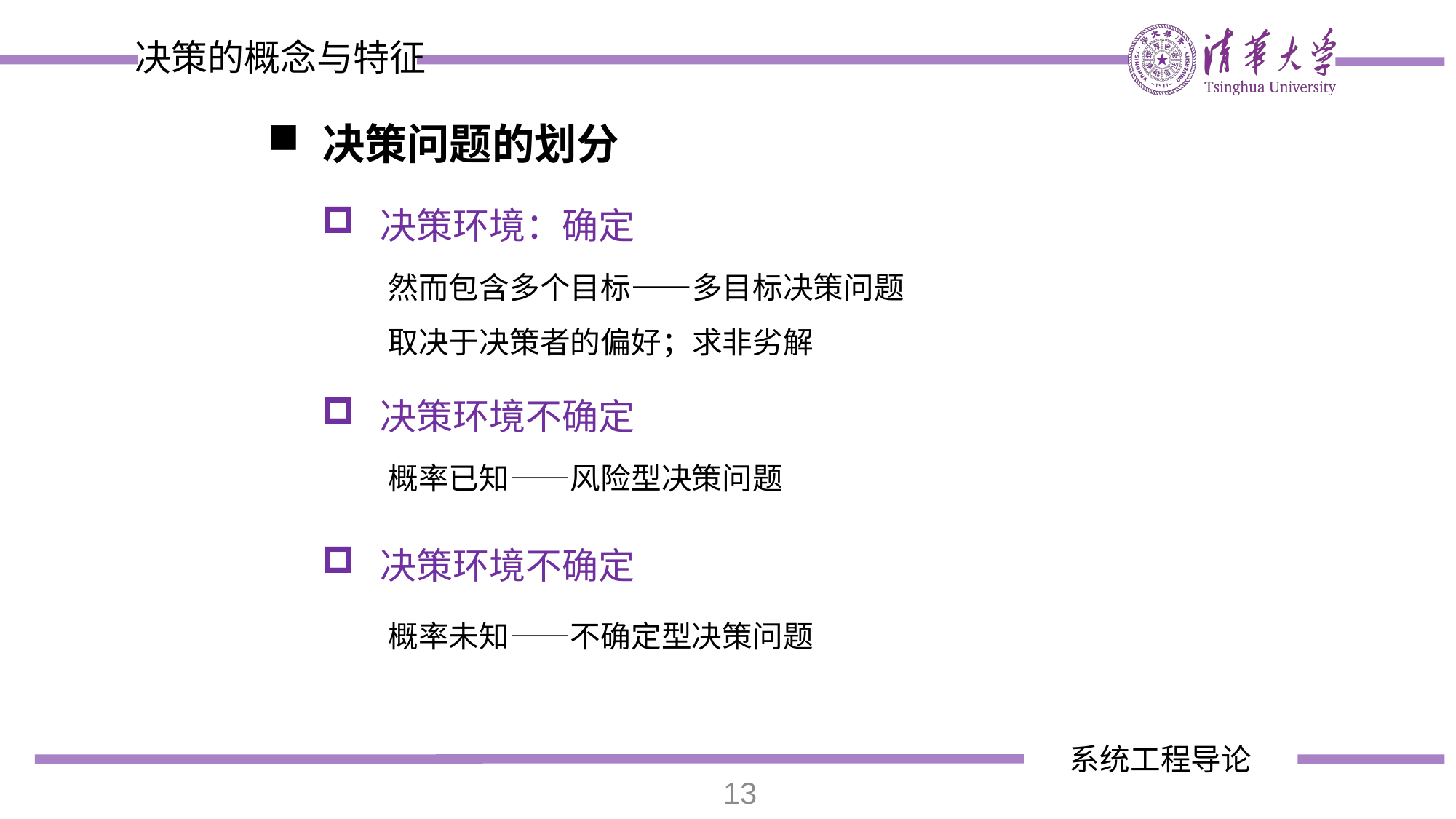

决策的概念与特征
决策问题的划分
 决策环境：确定
然而包含多个目标——多目标决策问题
取决于决策者的偏好；求非劣解
 决策环境不确定
概率已知——风险型决策问题
 决策环境不确定
概率未知——不确定型决策问题